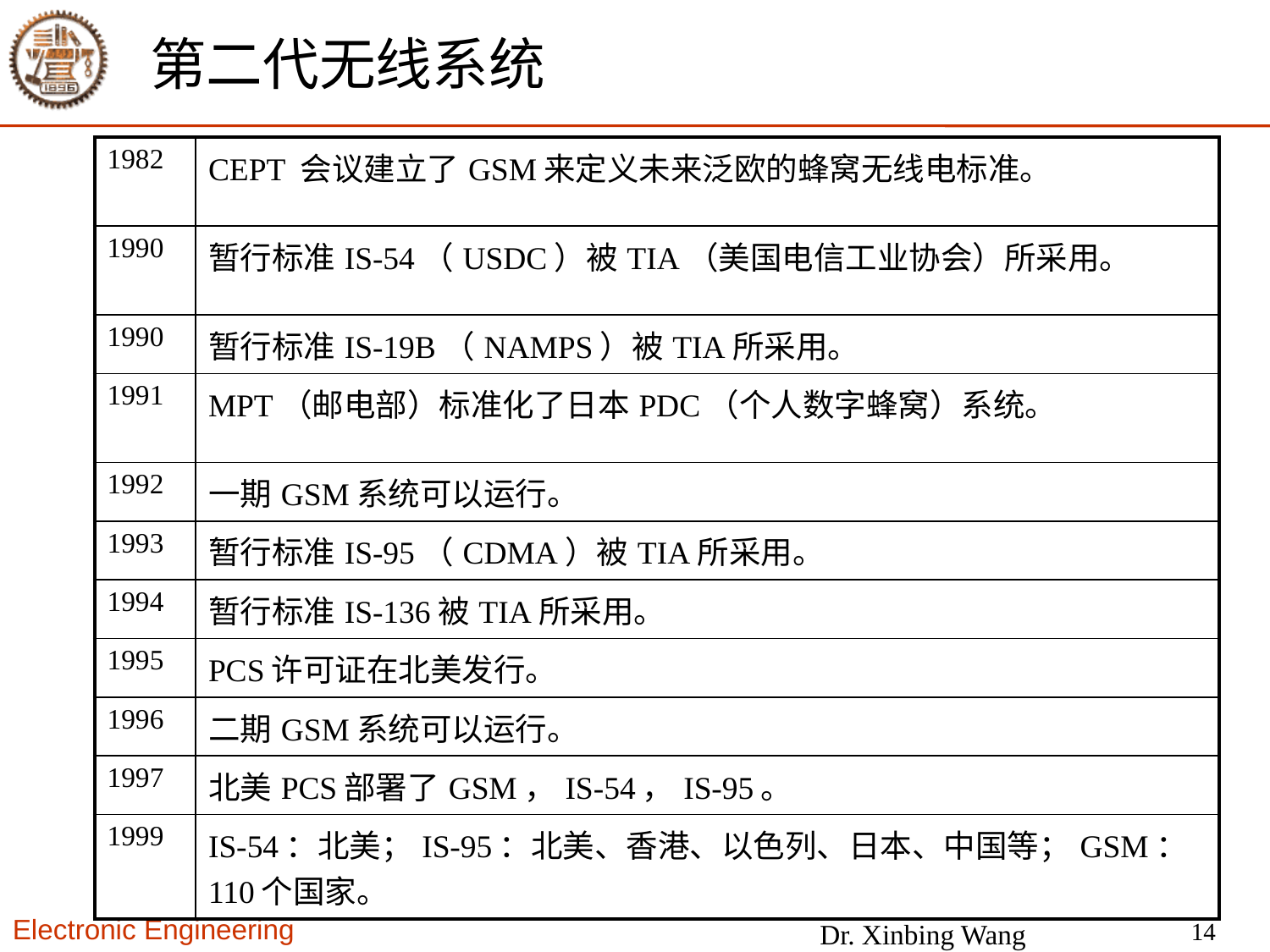

# 第二代无线系统
| 1982 | CEPT 会议建立了GSM来定义未来泛欧的蜂窝无线电标准。 |
| --- | --- |
| 1990 | 暂行标准IS-54（USDC）被TIA（美国电信工业协会）所采用。 |
| 1990 | 暂行标准IS-19B（NAMPS）被TIA所采用。 |
| 1991 | MPT（邮电部）标准化了日本PDC（个人数字蜂窝）系统。 |
| 1992 | 一期GSM系统可以运行。 |
| 1993 | 暂行标准IS-95（CDMA）被TIA所采用。 |
| 1994 | 暂行标准IS-136被TIA所采用。 |
| 1995 | PCS许可证在北美发行。 |
| 1996 | 二期GSM系统可以运行。 |
| 1997 | 北美PCS部署了GSM，IS-54，IS-95。 |
| 1999 | IS-54：北美；IS-95：北美、香港、以色列、日本、中国等；GSM：110个国家。 |
14
Dr. Xinbing Wang